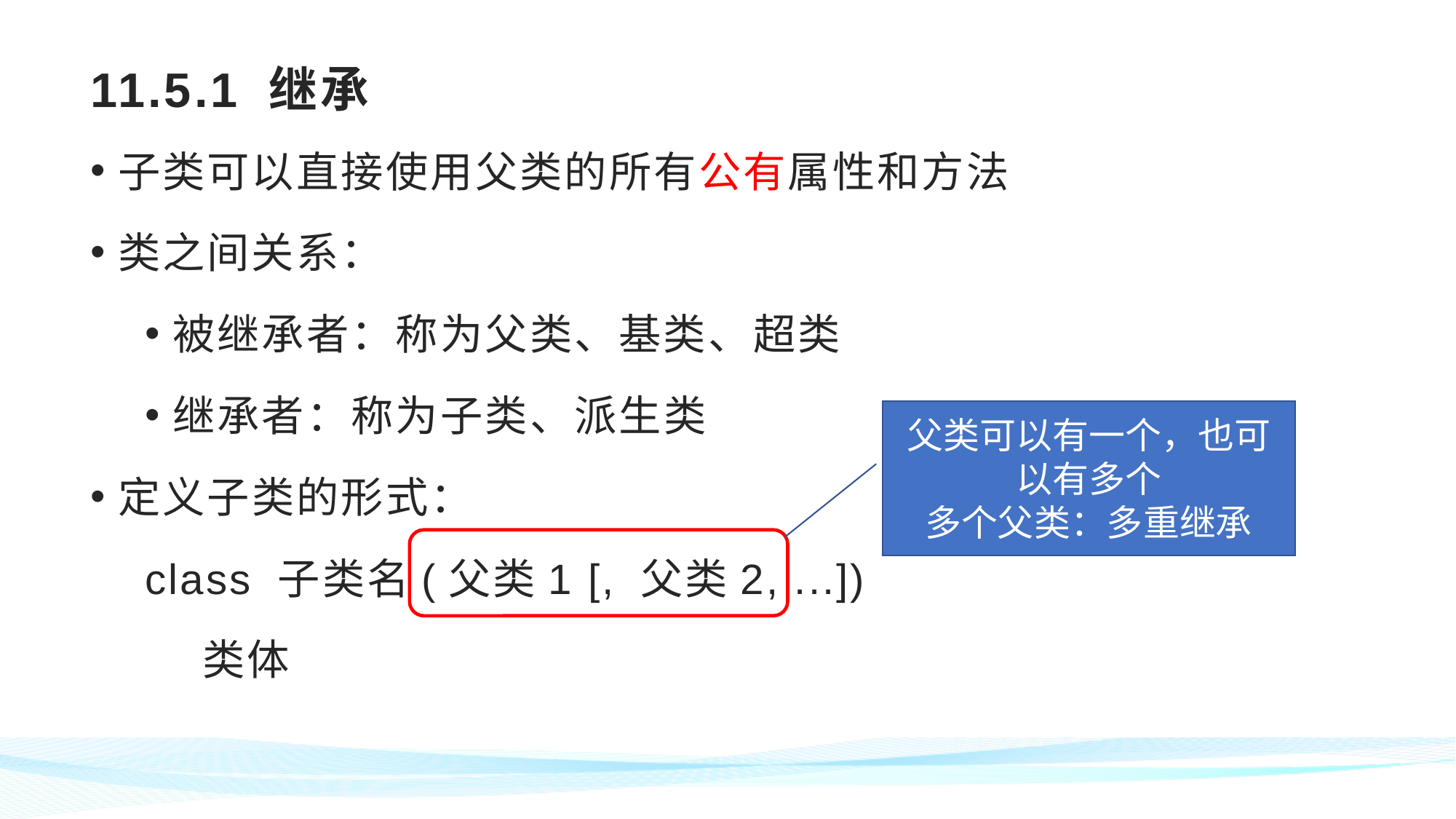

# 11.5.1 继承
子类可以直接使用父类的所有公有属性和方法
类之间关系：
被继承者：称为父类、基类、超类
继承者：称为子类、派生类
定义子类的形式：
class 子类名(父类1 [, 父类2, ...])
    类体
父类可以有一个，也可以有多个
多个父类：多重继承